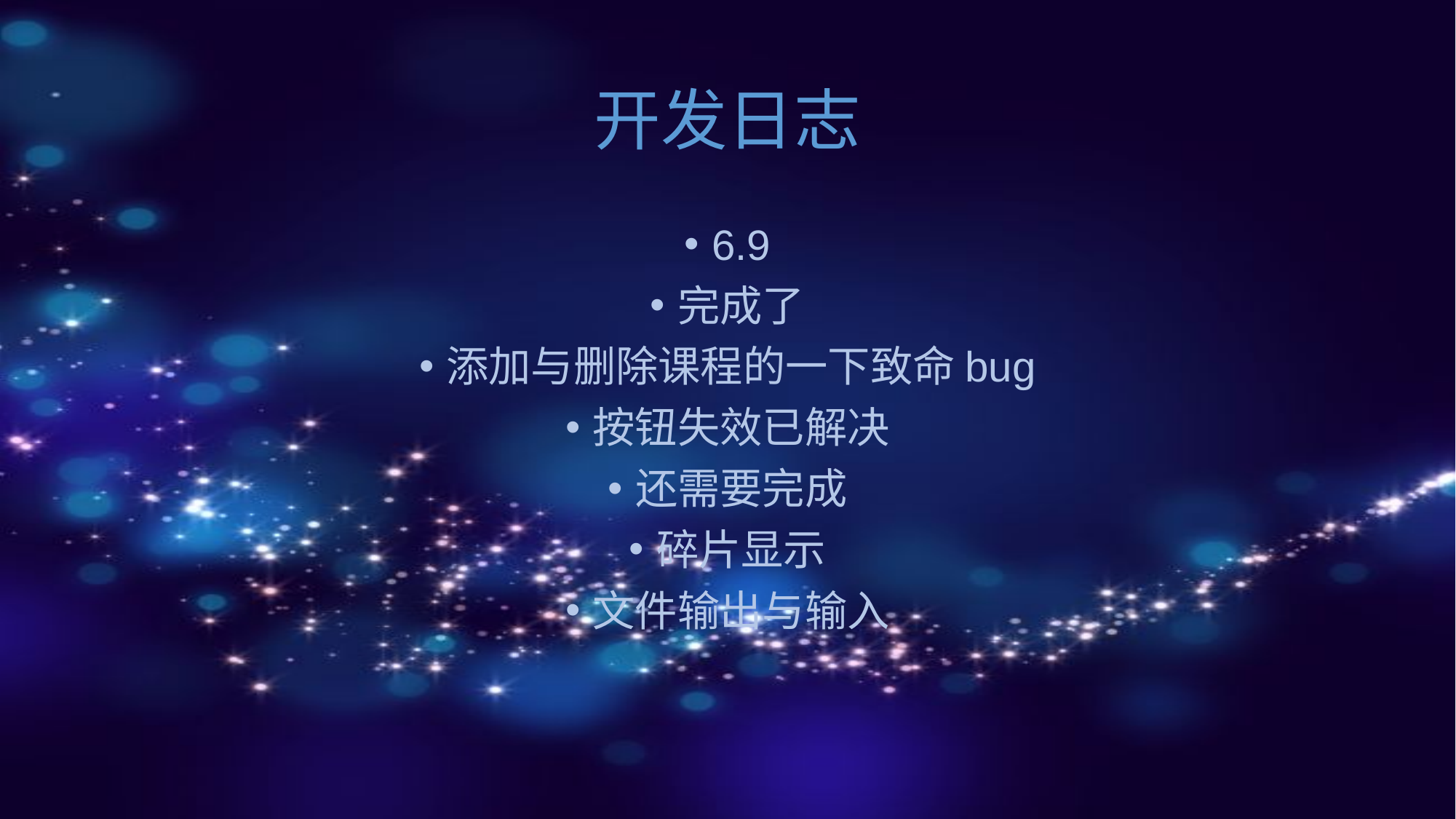

# 开发日志
6.9
完成了
添加与删除课程的一下致命bug
按钮失效已解决
还需要完成
碎片显示
文件输出与输入